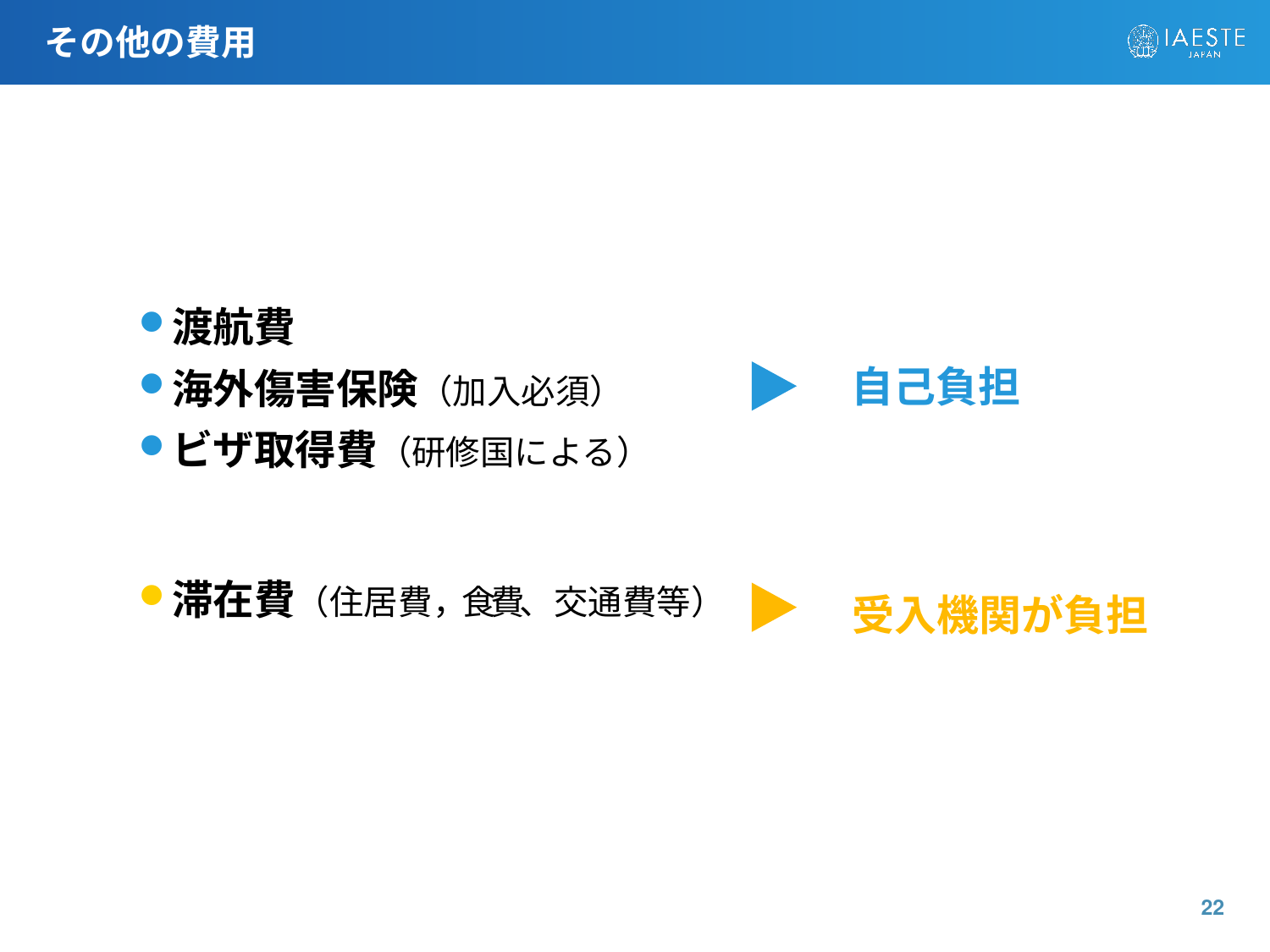

# その他の費用
渡航費
海外傷害保険（加入必須）
ビザ取得費（研修国による）
滞在費（住居費，食費、交通費等）
自己負担

受入機関が負担

22